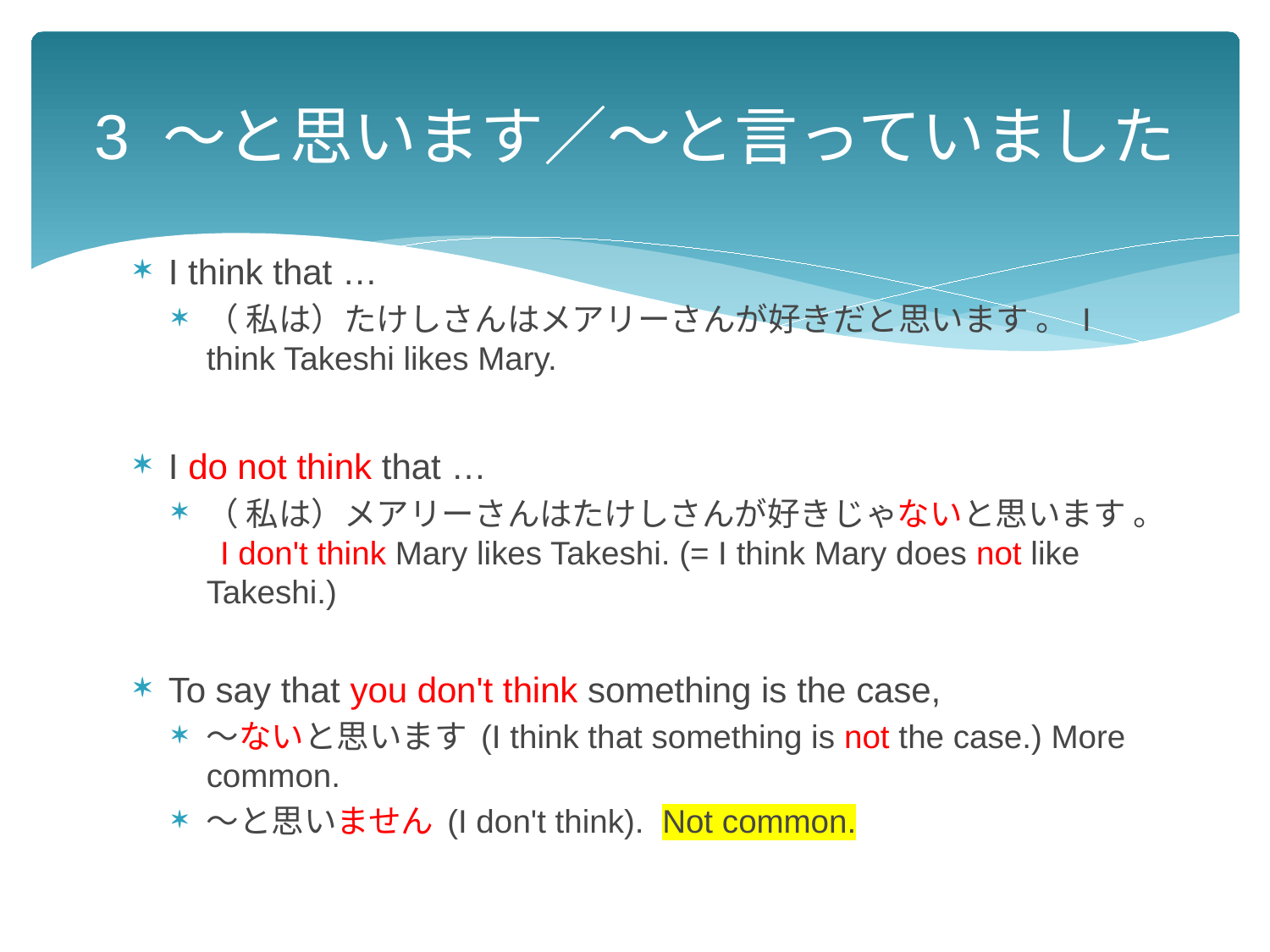

# 3 ～と思います／～と言っていました
I think that …
（ 私は）たけしさんはメアリーさんが好きだと思います 。 I think Takeshi likes Mary.

I do not think that …
（ 私は）メアリーさんはたけしさんが好きじゃないと思います 。 I don't think Mary likes Takeshi. (= I think Mary does not like Takeshi.)

To say that you don't think something is the case,
～ないと思います (I think that something is not the case.) More common.
～と思いません (I don't think).  Not common.